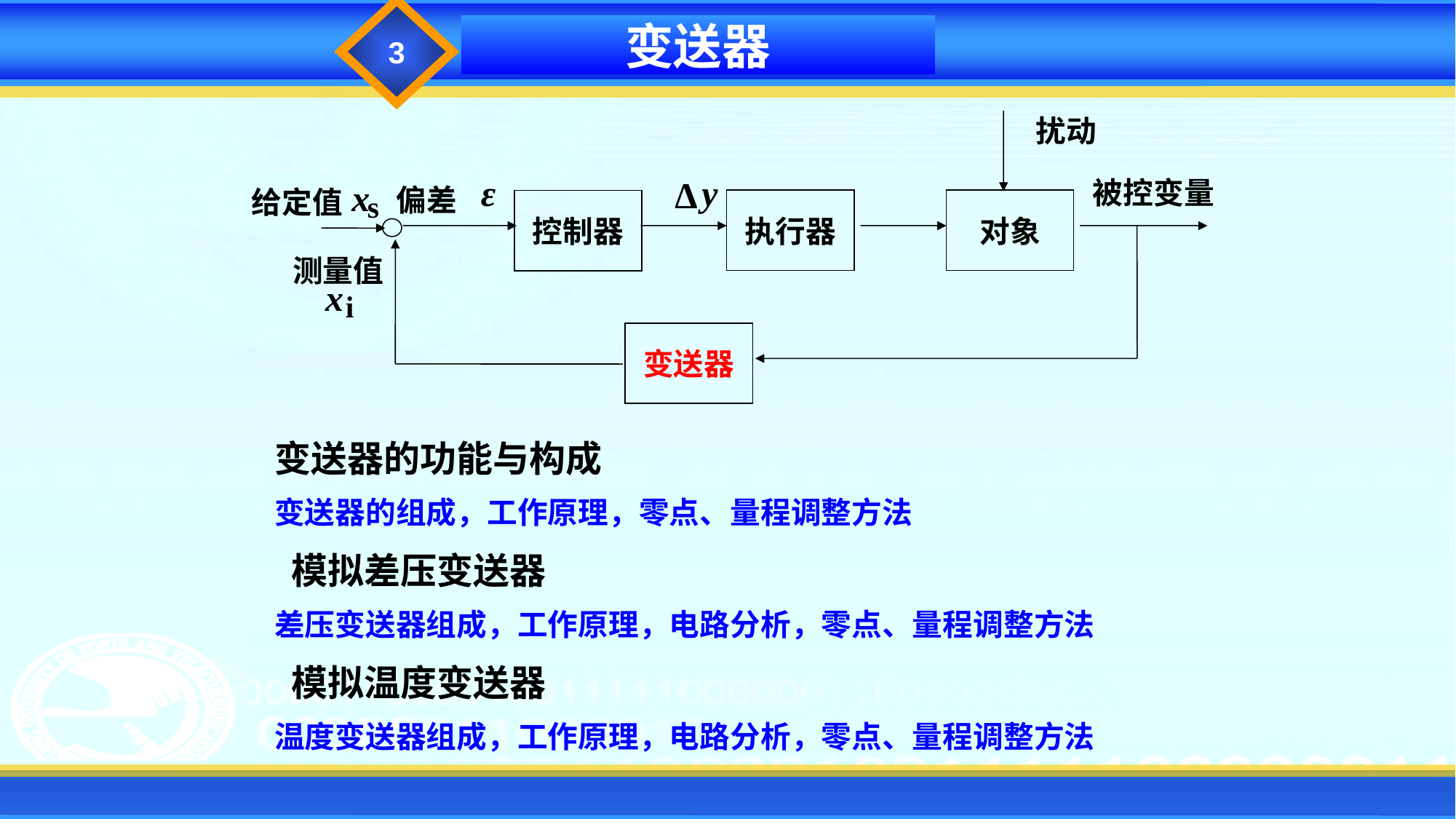

3
变送器

扰动
y
∆
ε

x
s
被控变量
偏差
执行器
对象
给定值
控制器

测量值
x
i
变送器

变送器的功能与构成
变送器的组成，工作原理，零点、量程调整方法
 模拟差压变送器
差压变送器组成，工作原理，电路分析，零点、量程调整方法
 模拟温度变送器
温度变送器组成，工作原理，电路分析，零点、量程调整方法